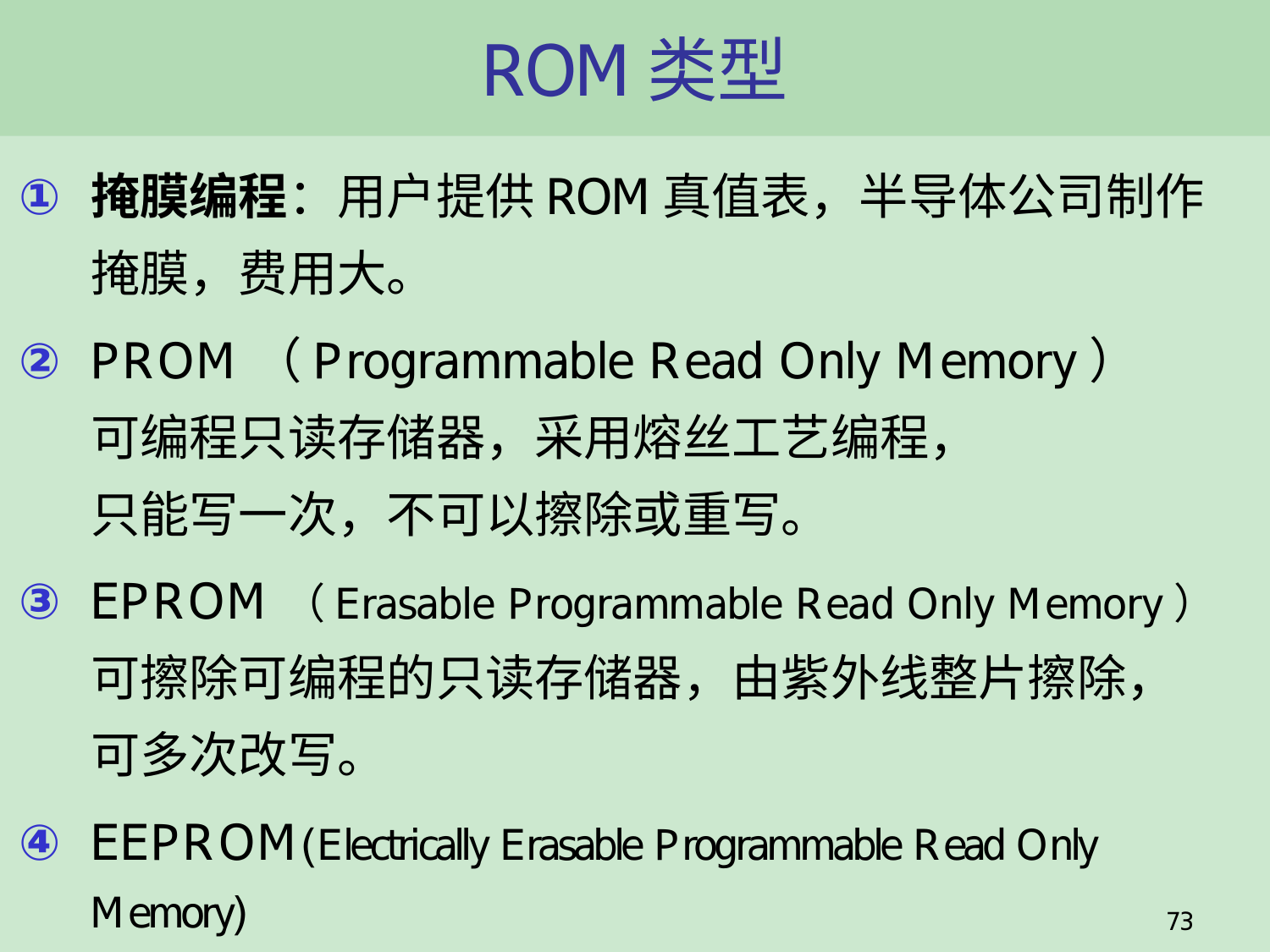

# ROM类型
掩膜编程：用户提供ROM真值表，半导体公司制作掩膜，费用大。
PROM（Programmable Read Only Memory）
可编程只读存储器，采用熔丝工艺编程，
只能写一次，不可以擦除或重写。
EPROM（Erasable Programmable Read Only Memory）
可擦除可编程的只读存储器，由紫外线整片擦除，
可多次改写。
EEPROM(Electrically Erasable Programmable Read Only Memory)
电可擦除可编程的只读存储器
73